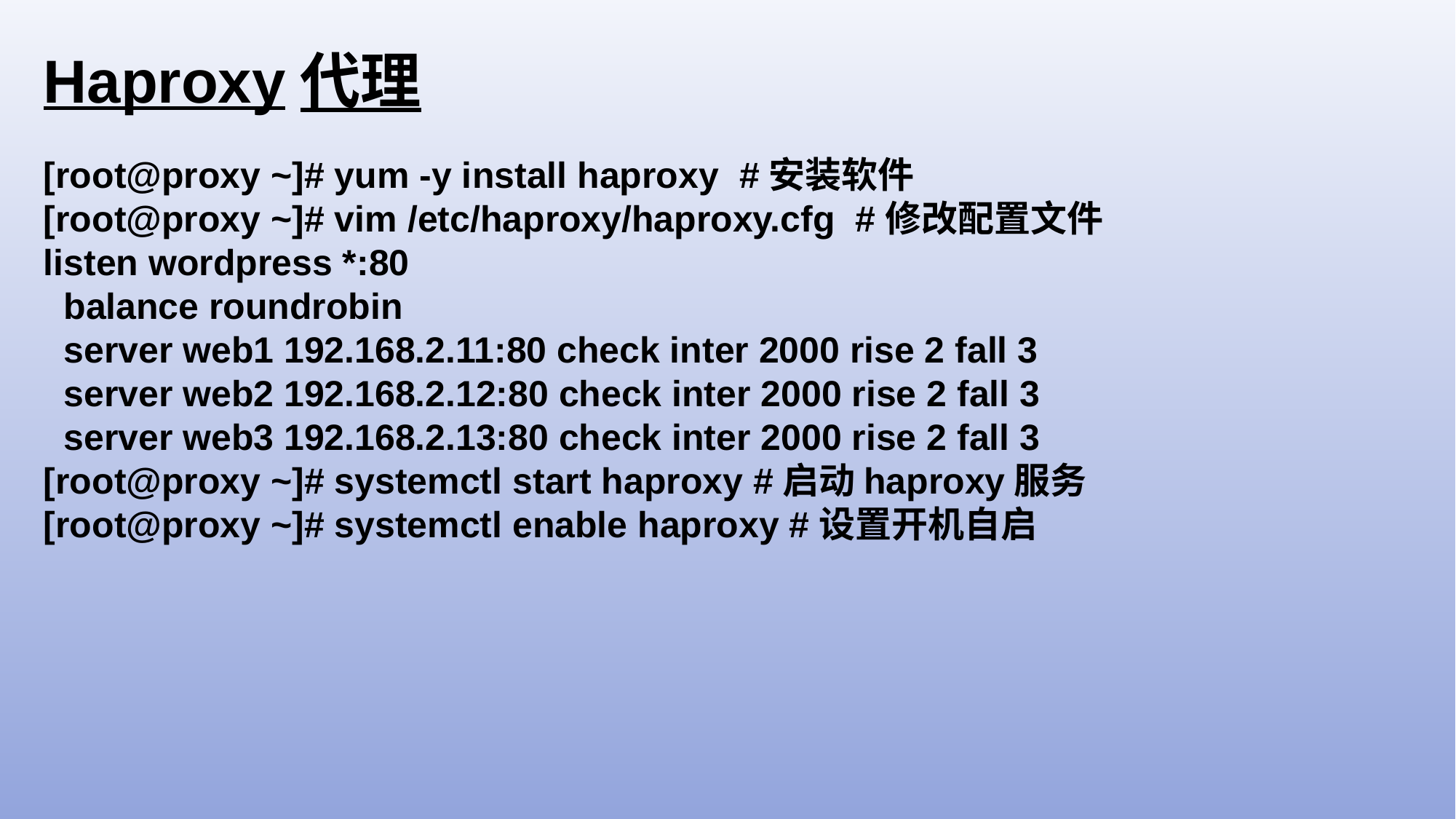

Haproxy代理
[root@proxy ~]# yum -y install haproxy  #安装软件
[root@proxy ~]# vim /etc/haproxy/haproxy.cfg  #修改配置文件
listen wordpress *:80
  balance roundrobin
  server web1 192.168.2.11:80 check inter 2000 rise 2 fall 3
  server web2 192.168.2.12:80 check inter 2000 rise 2 fall 3
  server web3 192.168.2.13:80 check inter 2000 rise 2 fall 3
[root@proxy ~]# systemctl start haproxy #启动haproxy服务
[root@proxy ~]# systemctl enable haproxy #设置开机自启